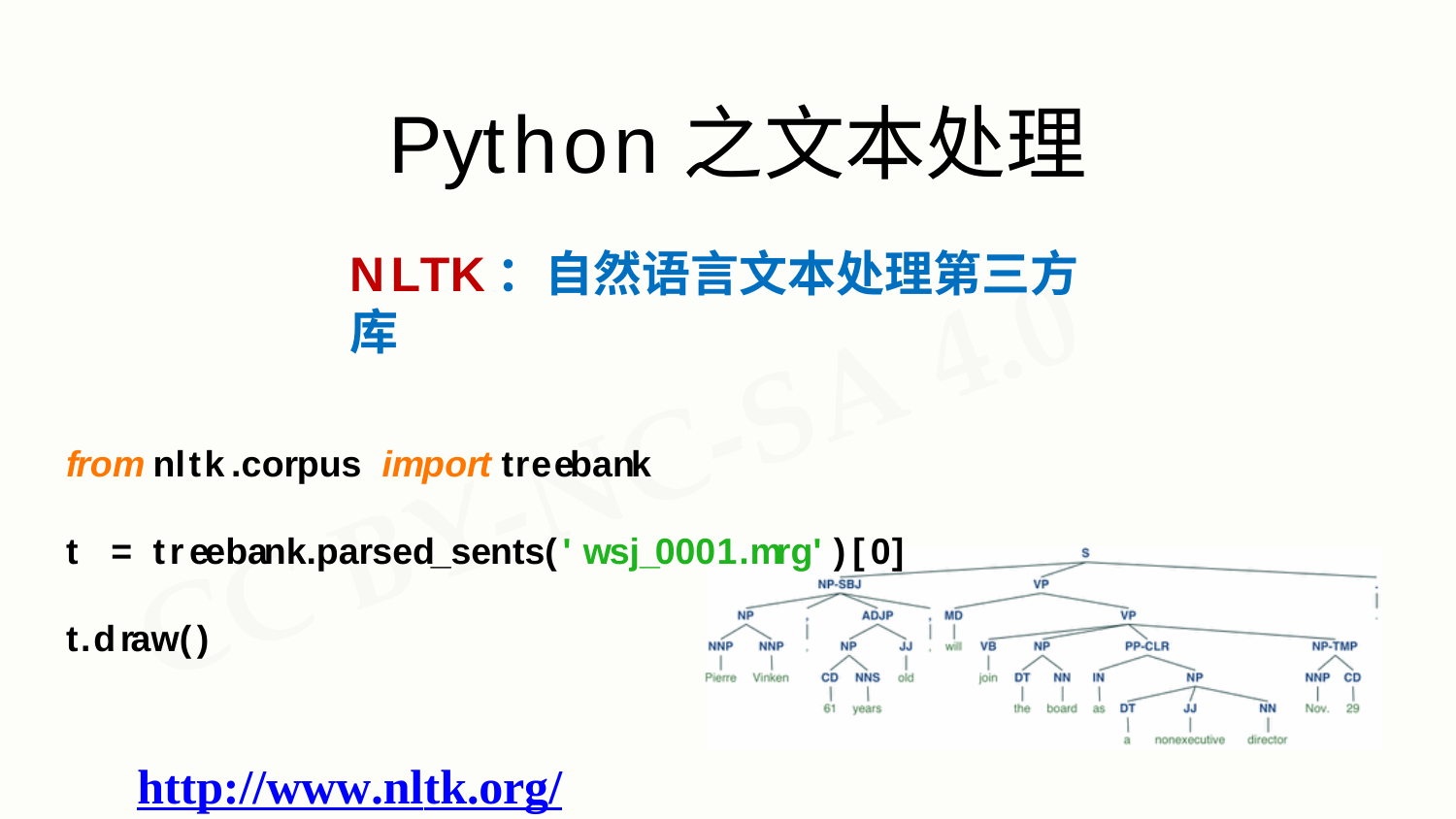

# Python之文本处理
NLTK：自然语言文本处理第三方库

from nltk.corpus  import treebank
t  =  treebank.parsed_sents('wsj_0001.mrg')[0] t.draw()

http://www.nltk.org/